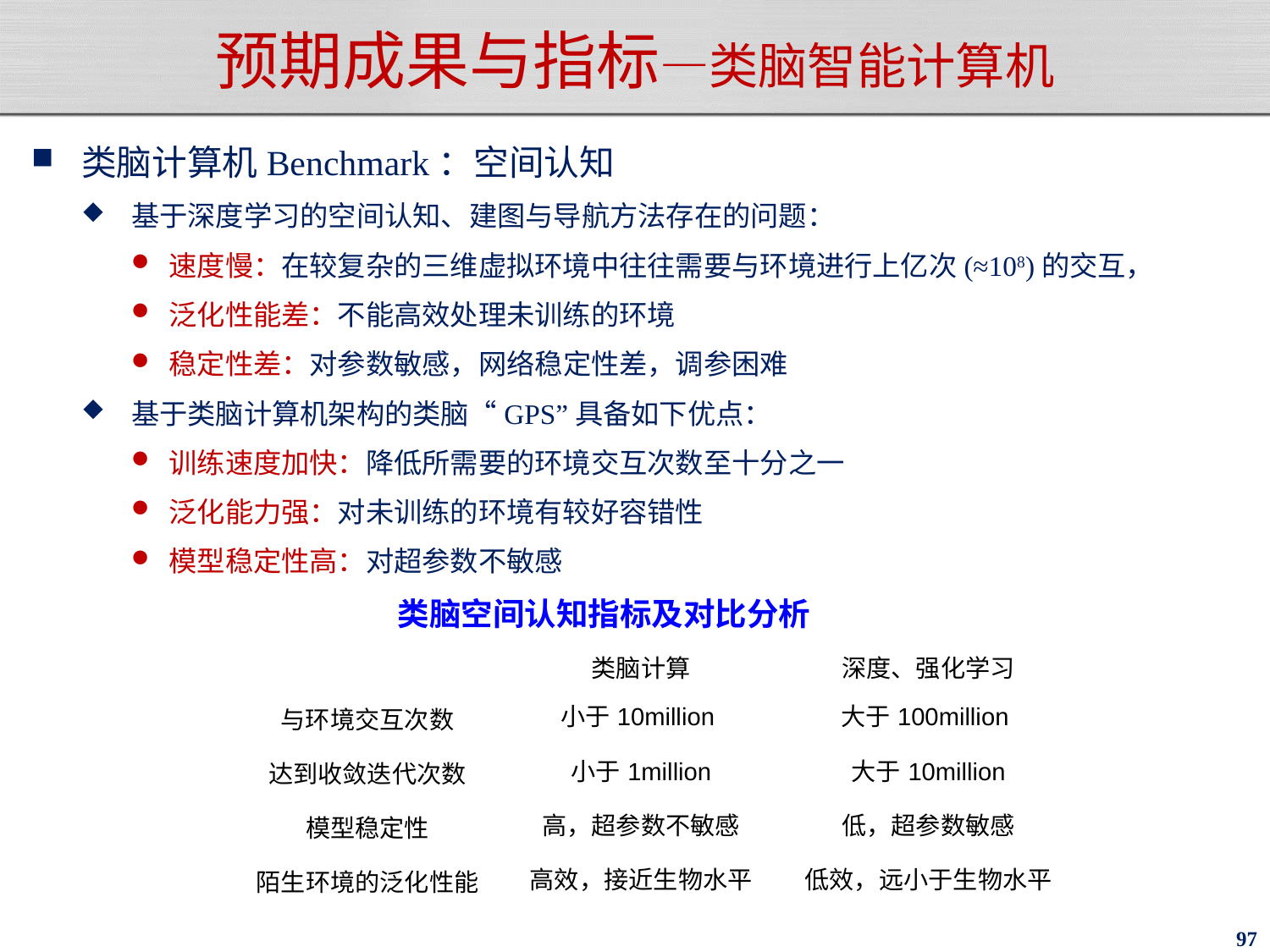

# 预期成果与指标—类脑智能计算机
类脑计算机Benchmark：空间认知
基于深度学习的空间认知、建图与导航方法存在的问题：
速度慢：在较复杂的三维虚拟环境中往往需要与环境进行上亿次(≈108)的交互，
泛化性能差：不能高效处理未训练的环境
稳定性差：对参数敏感，网络稳定性差，调参困难
基于类脑计算机架构的类脑“GPS”具备如下优点：
训练速度加快：降低所需要的环境交互次数至十分之一
泛化能力强：对未训练的环境有较好容错性
模型稳定性高：对超参数不敏感

类脑空间认知指标及对比分析
|  | 类脑计算 | 深度、强化学习 |
| --- | --- | --- |
| 与环境交互次数 | 小于10million | 大于100million |
| 达到收敛迭代次数 | 小于1million | 大于10million |
| 模型稳定性 | 高，超参数不敏感 | 低，超参数敏感 |
| 陌生环境的泛化性能 | 高效，接近生物水平 | 低效，远小于生物水平 |
97